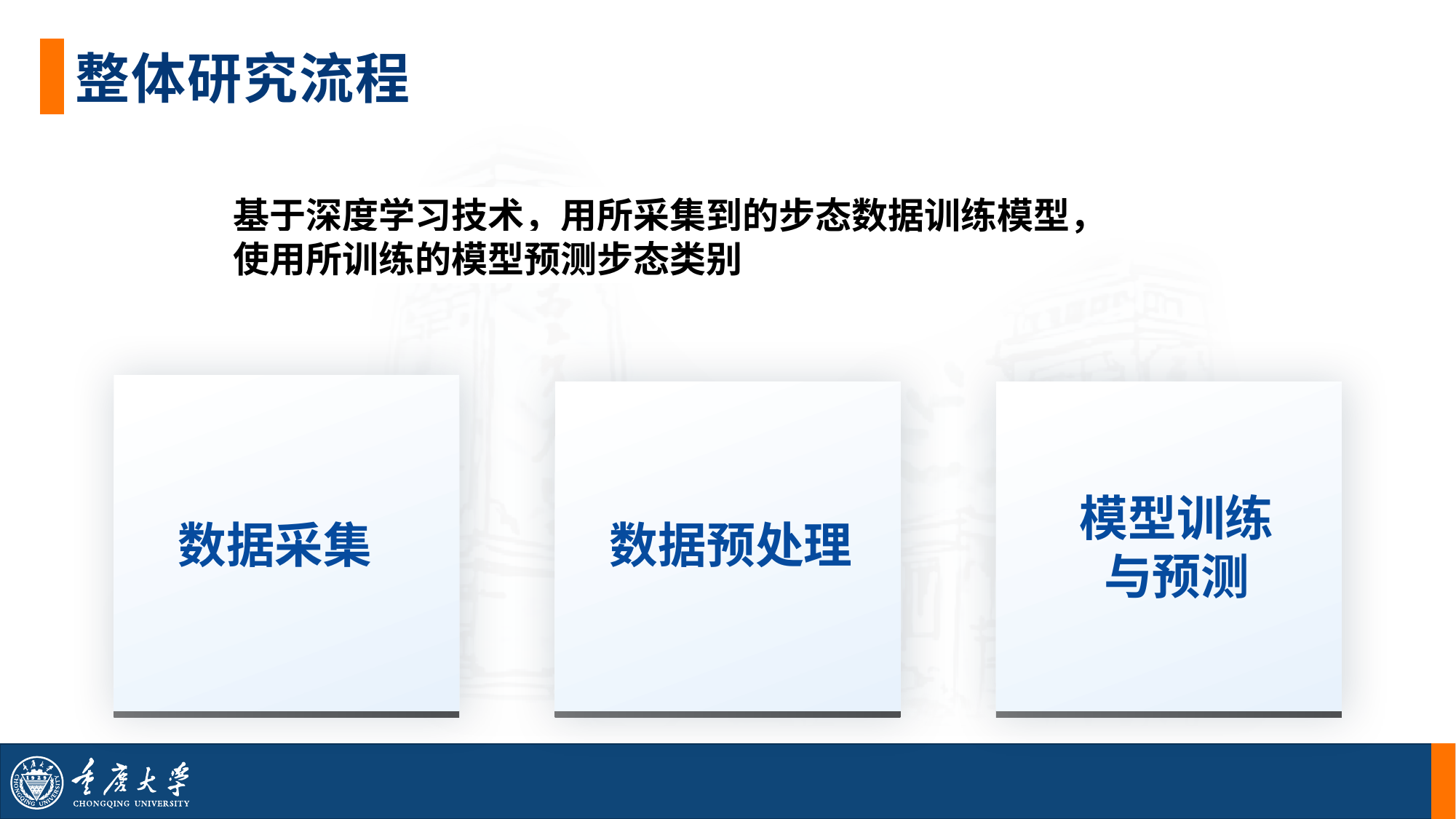

整体研究流程
基于深度学习技术，用所采集到的步态数据训练模型，使用所训练的模型预测步态类别

模型训练与预测
数据采集
数据预处理